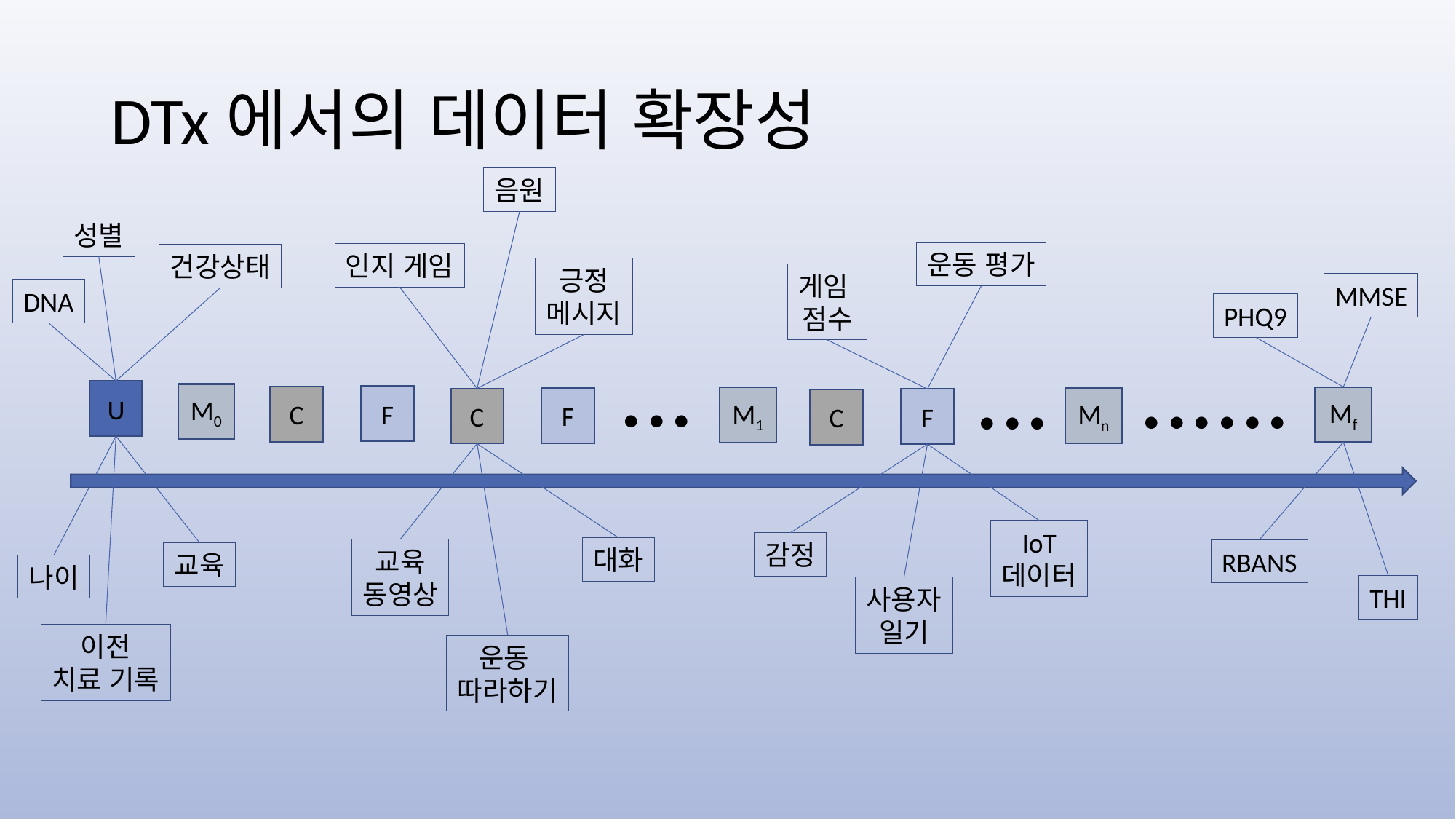

# DTx에서의 데이터 확장성
음원
성별
운동 평가
인지 게임
건강상태
긍정
메시지
게임
점수
MMSE
DNA
PHQ9
...
......
...
U
M0
F
C
Mf
M1
Mn
F
C
F
C

IoT
데이터
감정
대화
교육
동영상
RBANS
교육
나이
THI
사용자
일기
이전
치료 기록
운동
따라하기